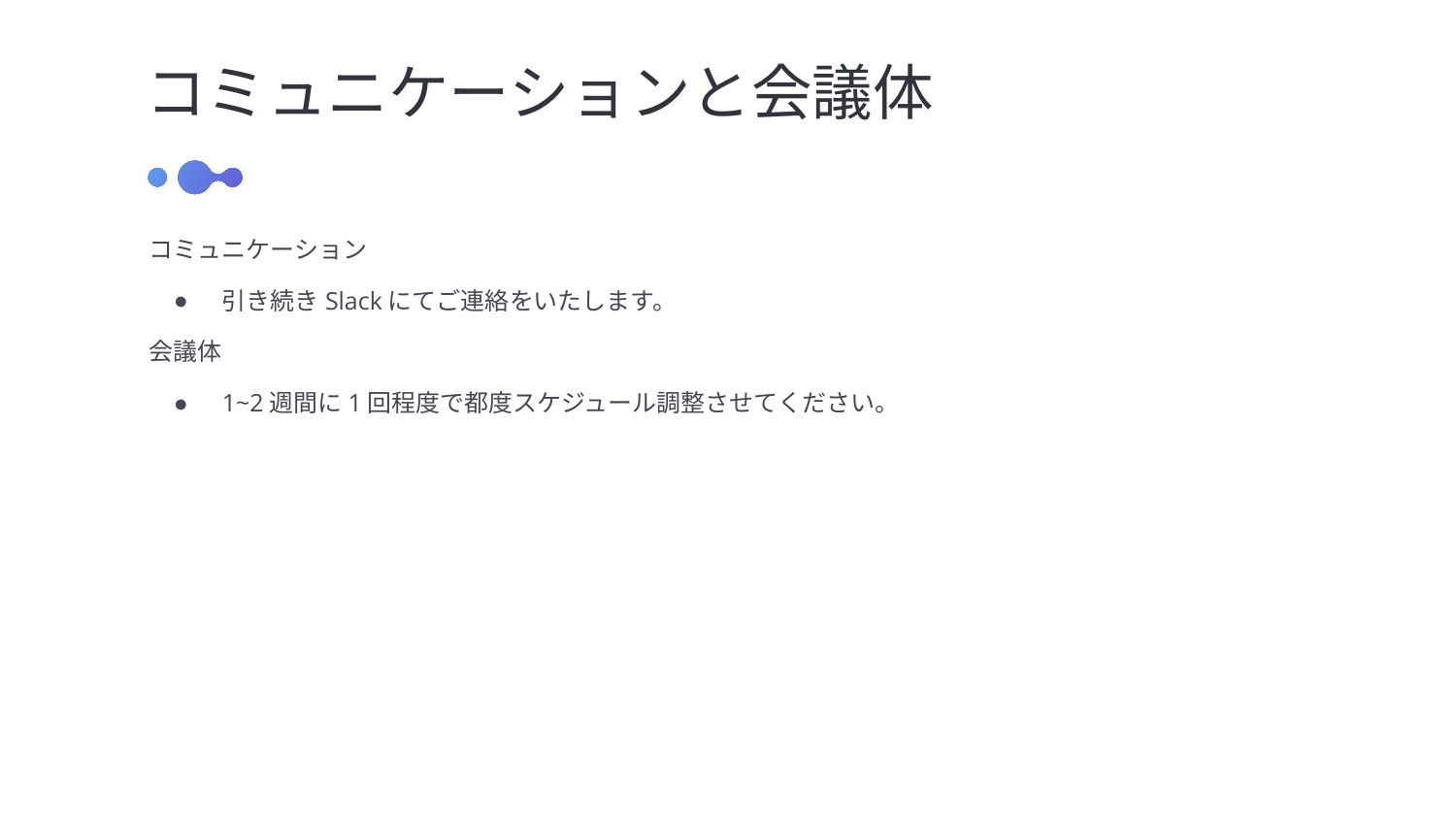

コミュニケーションと会議体

コミュニケーション
引き続きSlackにてご連絡をいたします。
会議体
1~2週間に1回程度で都度スケジュール調整させてください。